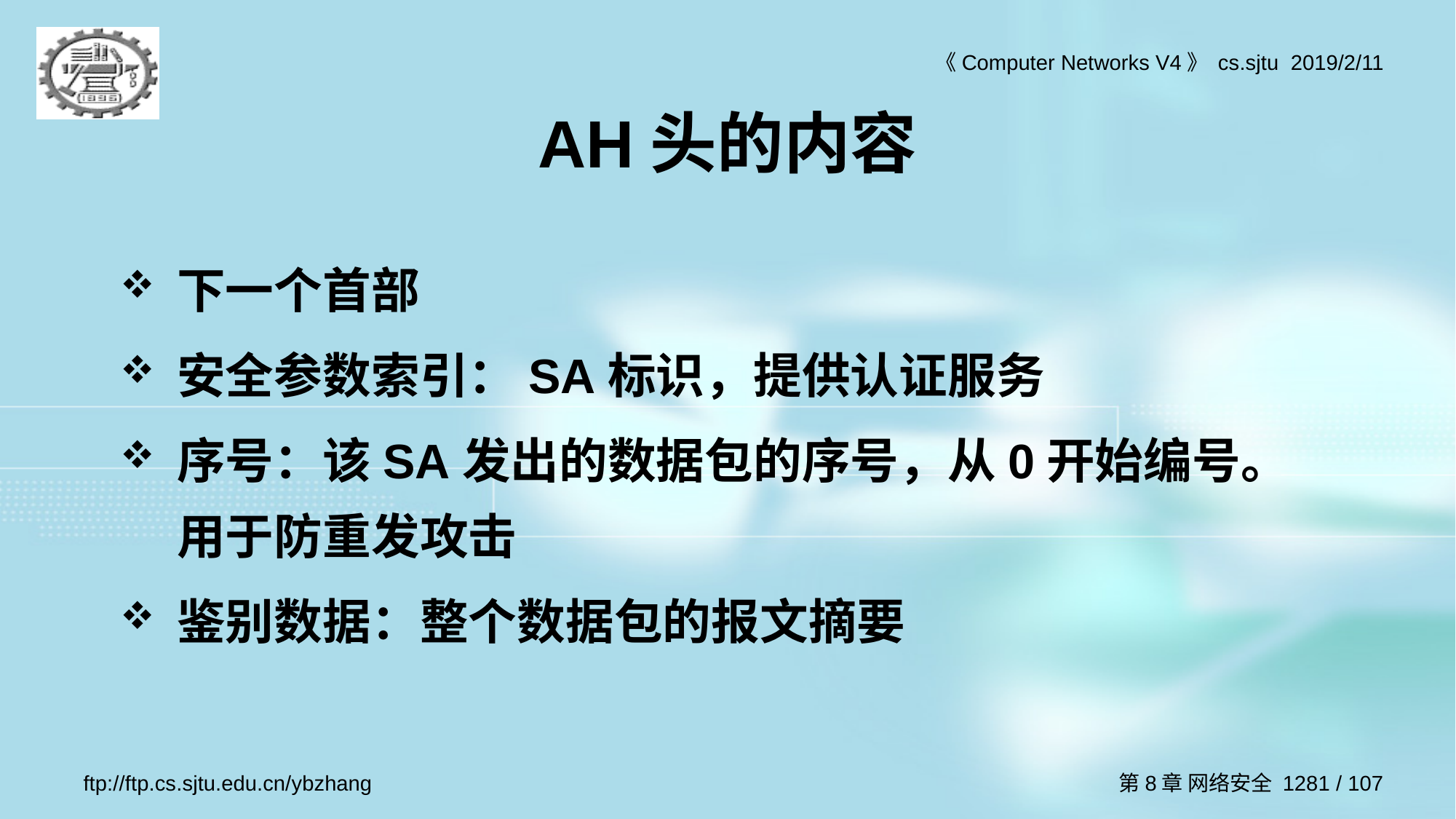

# AH头的内容
下一个首部
安全参数索引：SA标识，提供认证服务
序号：该SA发出的数据包的序号，从0开始编号。用于防重发攻击
鉴别数据：整个数据包的报文摘要